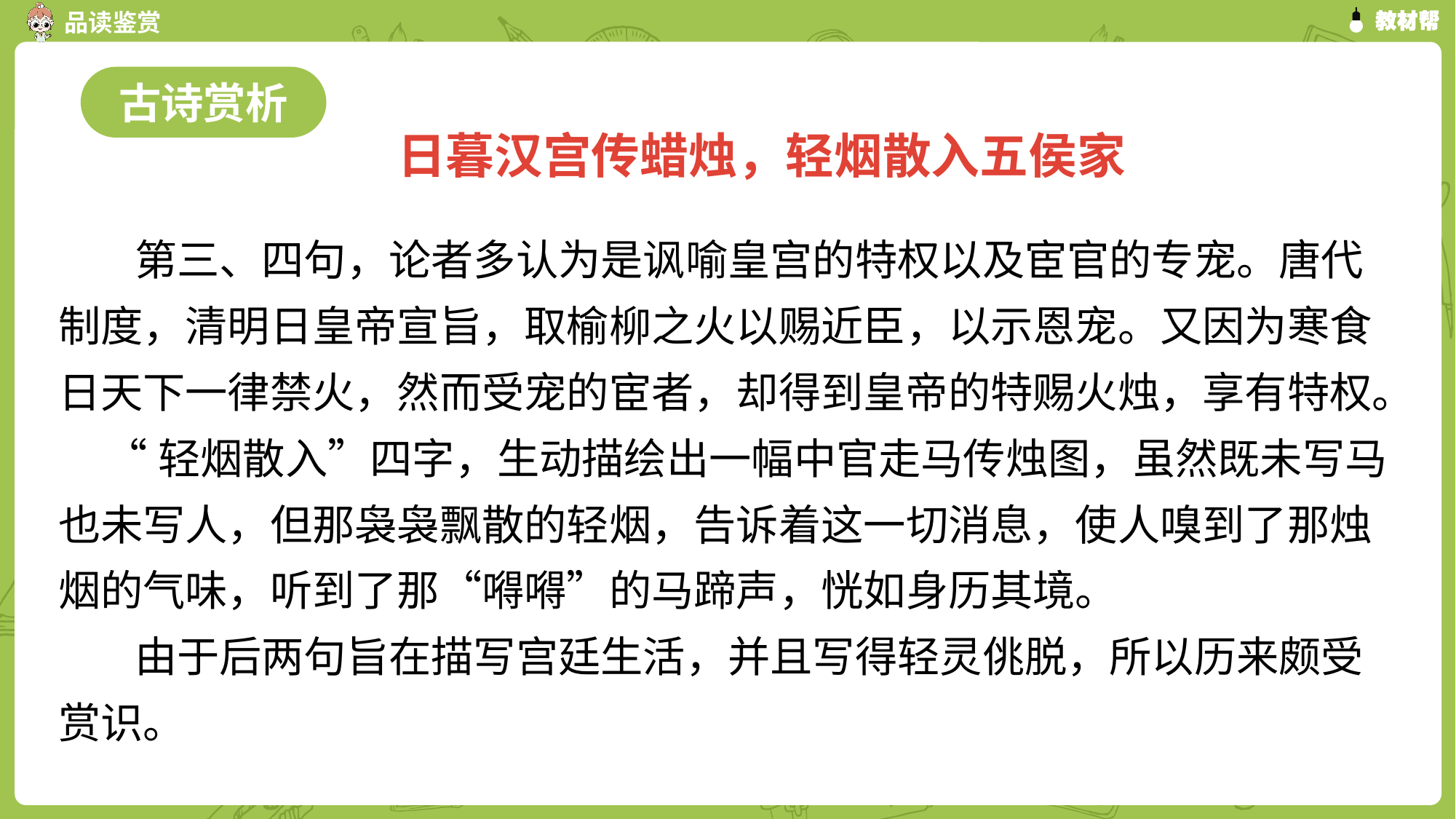

古诗赏析
日暮汉宫传蜡烛，轻烟散入五侯家
       第三、四句，论者多认为是讽喻皇宫的特权以及宦官的专宠。唐代制度，清明日皇帝宣旨，取榆柳之火以赐近臣，以示恩宠。又因为寒食日天下一律禁火，然而受宠的宦者，却得到皇帝的特赐火烛，享有特权。
     “轻烟散入”四字，生动描绘出一幅中官走马传烛图，虽然既未写马也未写人，但那袅袅飘散的轻烟，告诉着这一切消息，使人嗅到了那烛烟的气味，听到了那“嘚嘚”的马蹄声，恍如身历其境。
       由于后两句旨在描写宫廷生活，并且写得轻灵佻脱，所以历来颇受赏识。